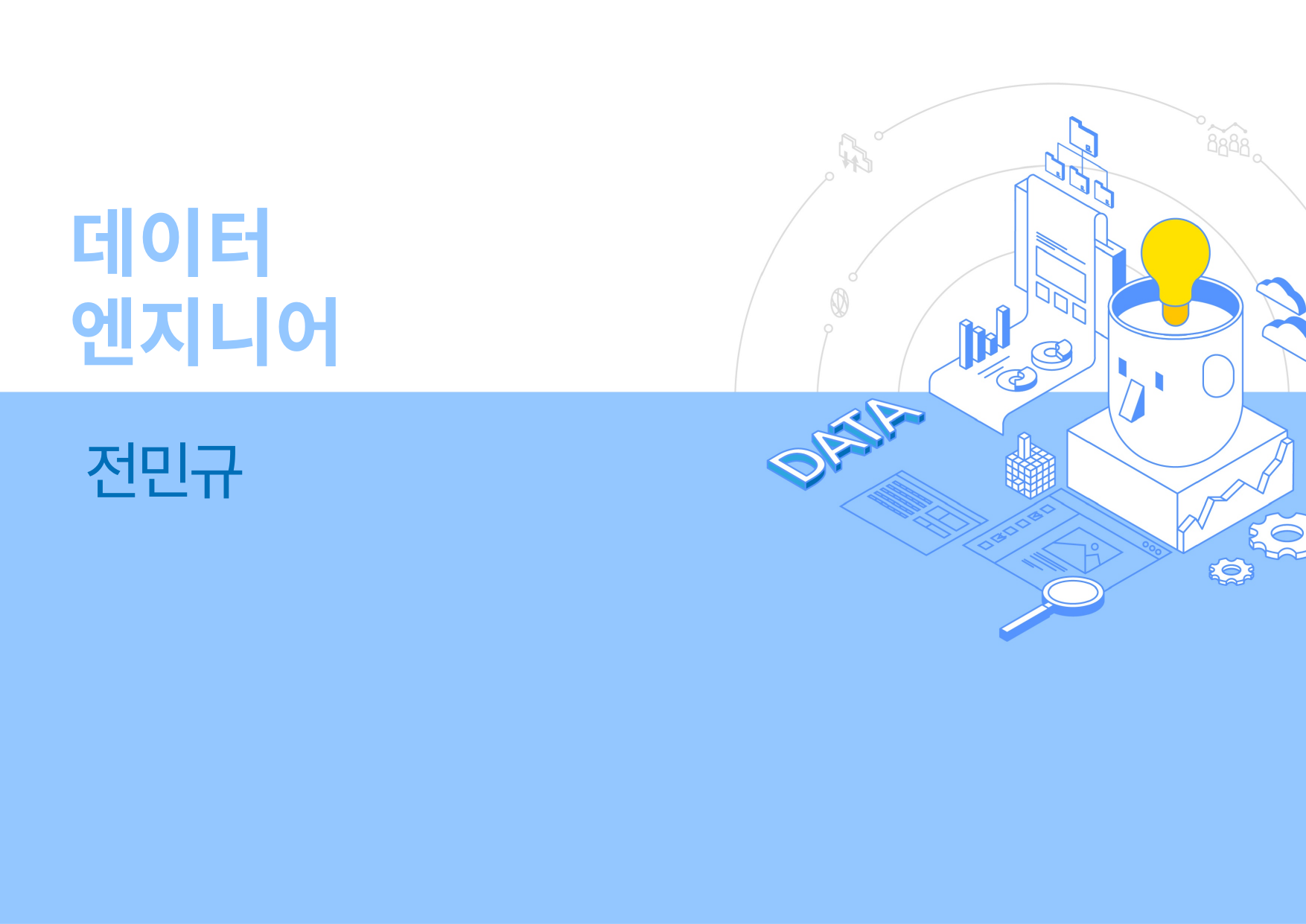

데이터
엔지니어
Ⅰ
전민규
1. 데이터 엔지니어란?
2. 데이터 시각화 및 분석
3. 결론